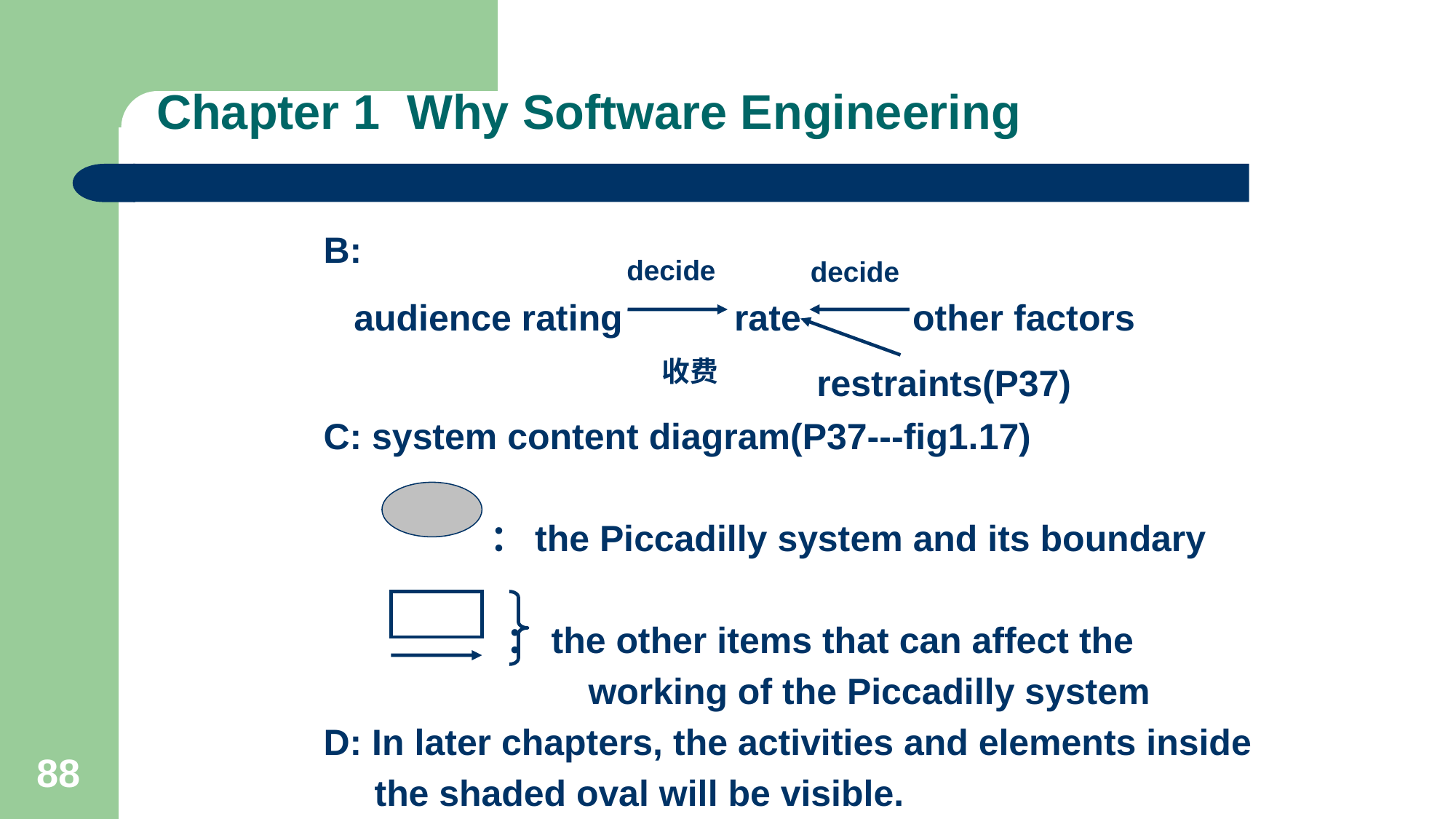

# Chapter 1  Why Software Engineering
   B:                          decide         decide
      audience rating           rate           other factors
                                            收费           restraints(P37)
   C: system content diagram(P37---fig1.17)

                       ：the Piccadilly system and its boundary

                         ：the other items that can affect the
                             working of the Piccadilly system
   D: In later chapters, the activities and elements inside
        the shaded oval will be visible.

88